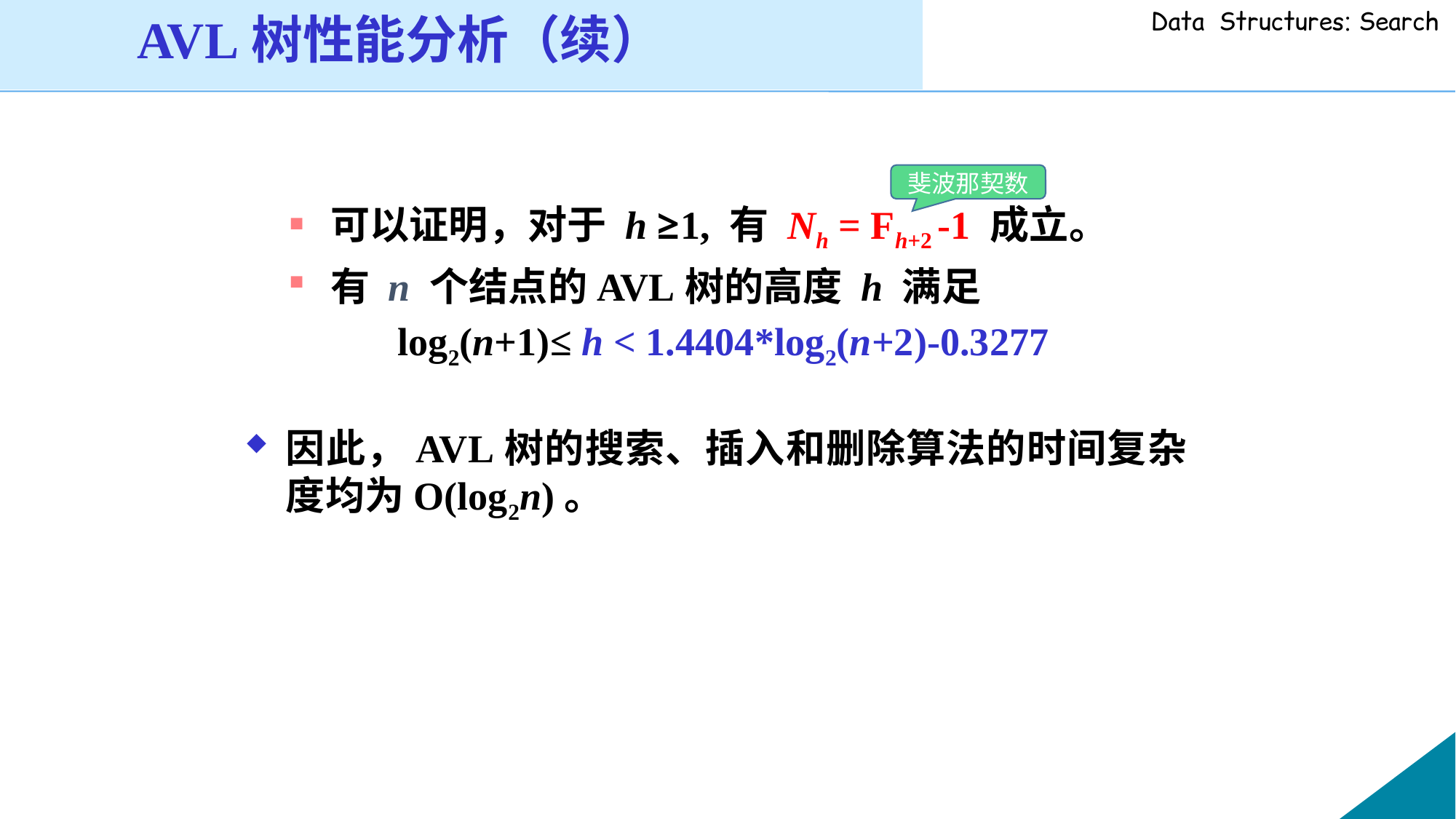

AVL树性能分析（续）
斐波那契数
可以证明，对于 h ≥1, 有 Nh = Fh+2 -1 成立。
有 n 个结点的AVL树的高度 h 满足
           log2(n+1)≤ h < 1.4404*log2(n+2)-0.3277
因此，AVL树的搜索、插入和删除算法的时间复杂度均为O(log2n)。